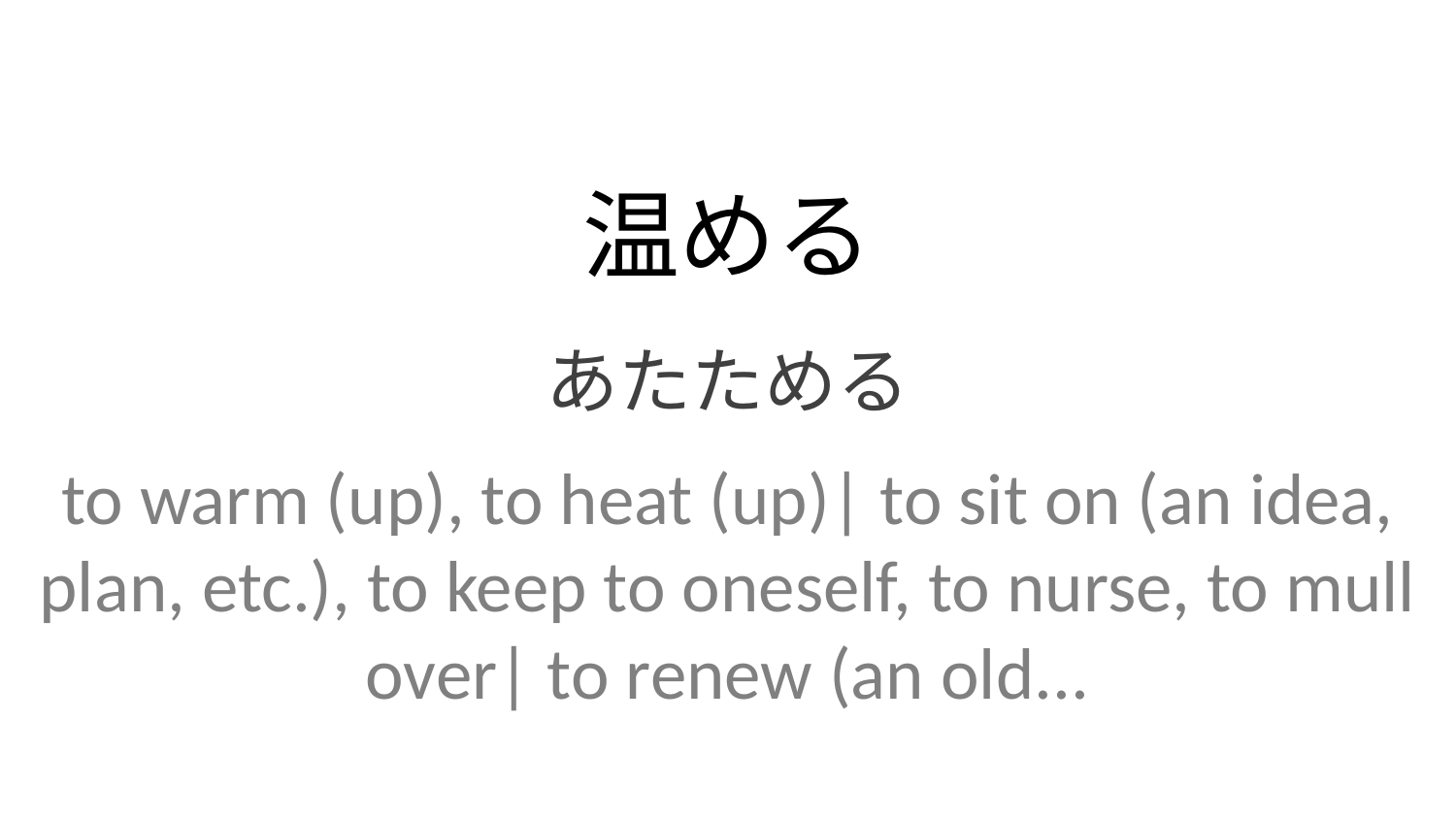

温める

あたためる
to warm (up), to heat (up)| to sit on (an idea, plan, etc.), to keep to oneself, to nurse, to mull over| to renew (an old...